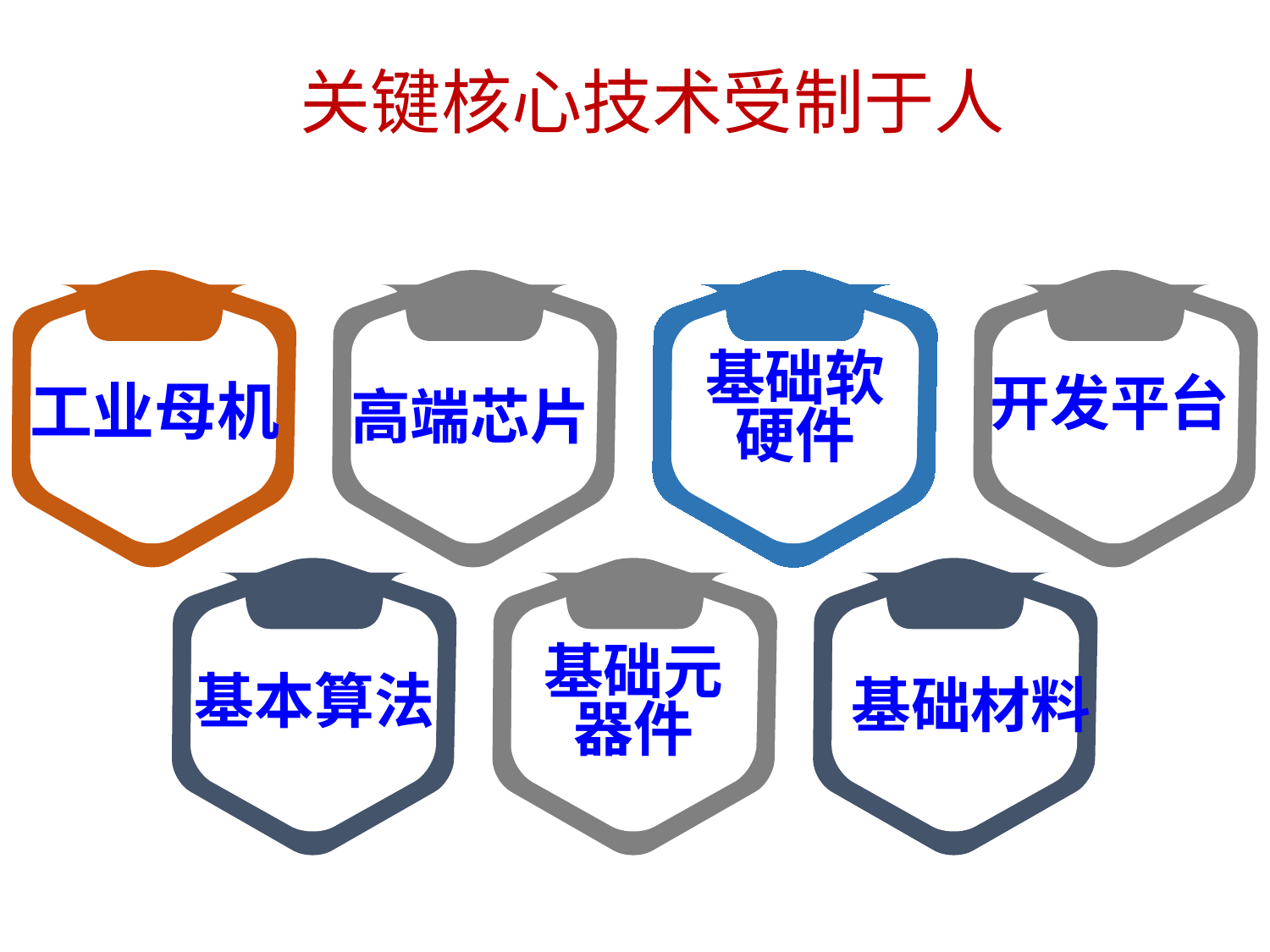

# 关键核心技术受制于人

工业母机

基础软硬件
开发平台
高端芯片
基础元器件
基础材料
基本算法